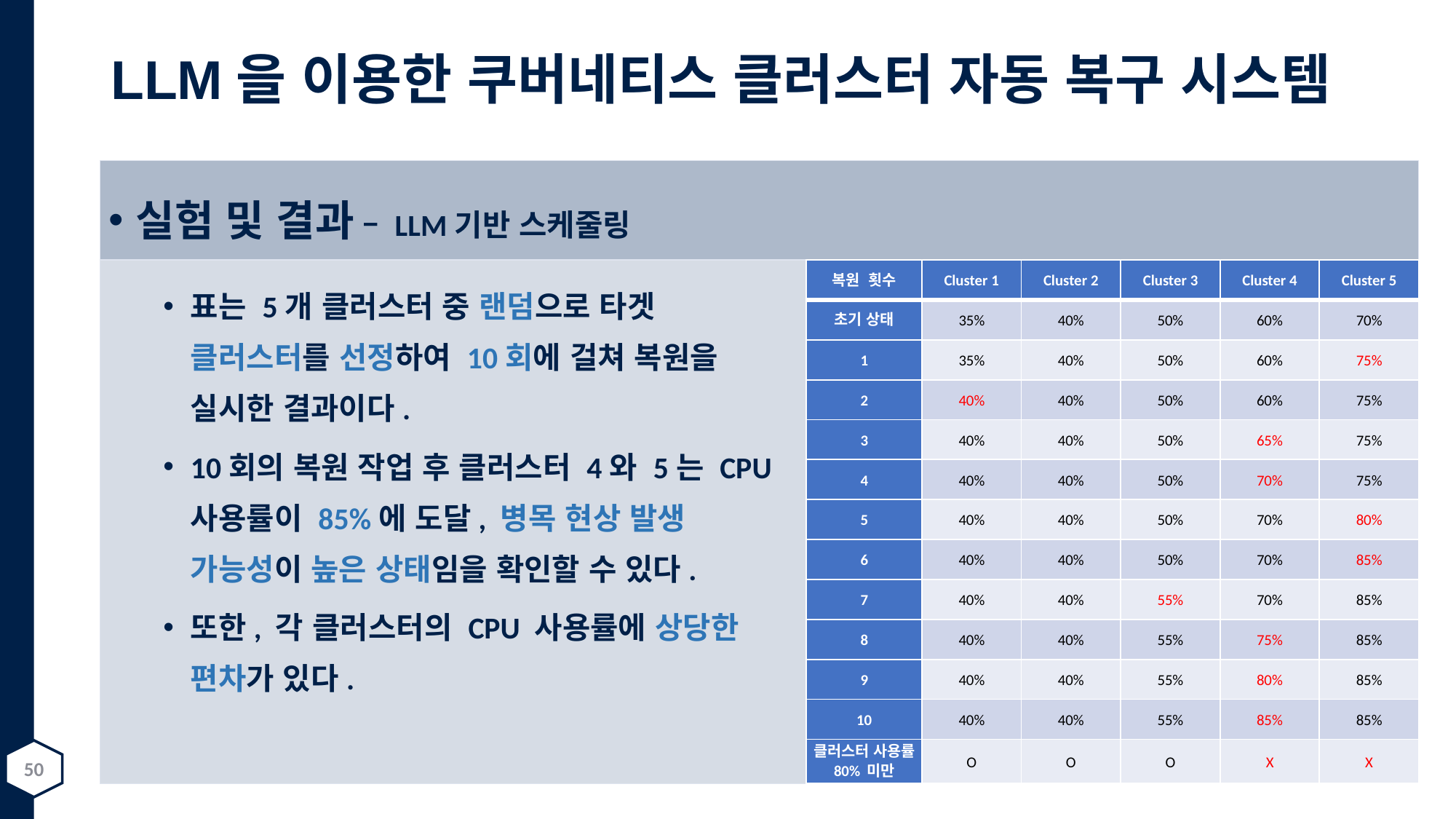

# LLM을 이용한 쿠버네티스 클러스터 자동 복구 시스템
실험 및 결과 – LLM기반 스케줄링
표는 5개 클러스터 중 랜덤으로 타겟 클러스터를 선정하여 10회에 걸쳐 복원을 실시한 결과이다.
10회의 복원 작업 후 클러스터 4와 5는 CPU 사용률이 85%에 도달, 병목 현상 발생 가능성이 높은 상태임을 확인할 수 있다.
또한, 각 클러스터의 CPU 사용률에 상당한 편차가 있다.
| 복원 횟수 | Cluster 1 | Cluster 2 | Cluster 3 | Cluster 4 | Cluster 5 |
| --- | --- | --- | --- | --- | --- |
| 초기 상태 | 35% | 40% | 50% | 60% | 70% |
| 1 | 35% | 40% | 50% | 60% | 75% |
| 2 | 40% | 40% | 50% | 60% | 75% |
| 3 | 40% | 40% | 50% | 65% | 75% |
| 4 | 40% | 40% | 50% | 70% | 75% |
| 5 | 40% | 40% | 50% | 70% | 80% |
| 6 | 40% | 40% | 50% | 70% | 85% |
| 7 | 40% | 40% | 55% | 70% | 85% |
| 8 | 40% | 40% | 55% | 75% | 85% |
| 9 | 40% | 40% | 55% | 80% | 85% |
| 10 | 40% | 40% | 55% | 85% | 85% |
| 클러스터 사용률 80% 미만 | O | O | O | X | X |
50